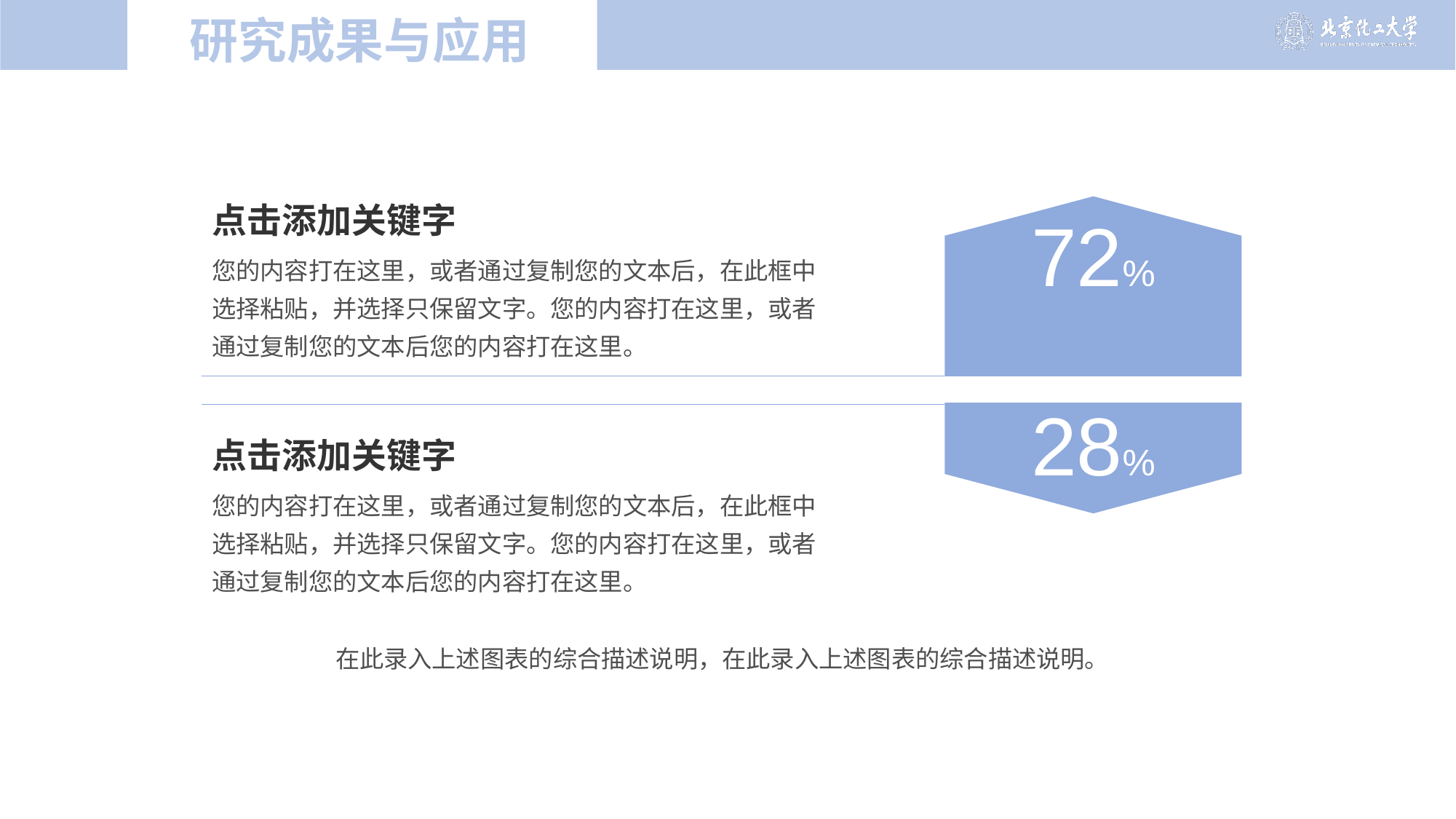

# 研究成果与应用
点击添加关键字
72%

您的内容打在这里，或者通过复制您的文本后，在此框中选择粘贴，并选择只保留文字。您的内容打在这里，或者通过复制您的文本后您的内容打在这里。
28%

点击添加关键字
您的内容打在这里，或者通过复制您的文本后，在此框中选择粘贴，并选择只保留文字。您的内容打在这里，或者通过复制您的文本后您的内容打在这里。
在此录入上述图表的综合描述说明，在此录入上述图表的综合描述说明。